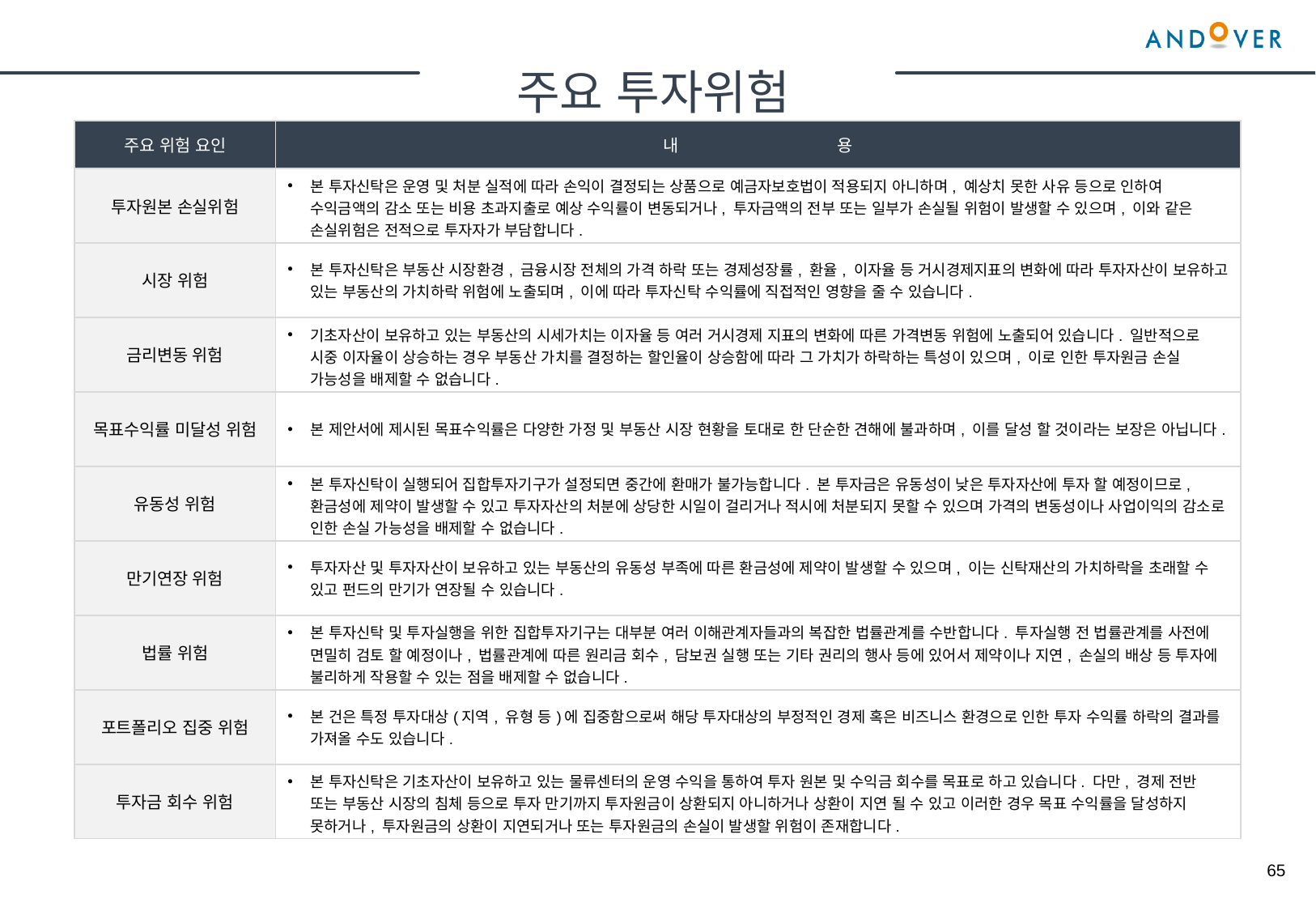

주요 투자위험
| 주요 위험 요인 | 내 용 |
| --- | --- |
| 투자원본 손실위험 | 본 투자신탁은 운영 및 처분 실적에 따라 손익이 결정되는 상품으로 예금자보호법이 적용되지 아니하며, 예상치 못한 사유 등으로 인하여 수익금액의 감소 또는 비용 초과지출로 예상 수익률이 변동되거나, 투자금액의 전부 또는 일부가 손실될 위험이 발생할 수 있으며, 이와 같은 손실위험은 전적으로 투자자가 부담합니다. |
| 시장 위험 | 본 투자신탁은 부동산 시장환경, 금융시장 전체의 가격 하락 또는 경제성장률, 환율, 이자율 등 거시경제지표의 변화에 따라 투자자산이 보유하고 있는 부동산의 가치하락 위험에 노출되며, 이에 따라 투자신탁 수익률에 직접적인 영향을 줄 수 있습니다. |
| 금리변동 위험 | 기초자산이 보유하고 있는 부동산의 시세가치는 이자율 등 여러 거시경제 지표의 변화에 따른 가격변동 위험에 노출되어 있습니다. 일반적으로 시중 이자율이 상승하는 경우 부동산 가치를 결정하는 할인율이 상승함에 따라 그 가치가 하락하는 특성이 있으며, 이로 인한 투자원금 손실 가능성을 배제할 수 없습니다. |
| 목표수익률 미달성 위험 | 본 제안서에 제시된 목표수익률은 다양한 가정 및 부동산 시장 현황을 토대로 한 단순한 견해에 불과하며, 이를 달성 할 것이라는 보장은 아닙니다. |
| 유동성 위험 | 본 투자신탁이 실행되어 집합투자기구가 설정되면 중간에 환매가 불가능합니다. 본 투자금은 유동성이 낮은 투자자산에 투자 할 예정이므로, 환금성에 제약이 발생할 수 있고 투자자산의 처분에 상당한 시일이 걸리거나 적시에 처분되지 못할 수 있으며 가격의 변동성이나 사업이익의 감소로 인한 손실 가능성을 배제할 수 없습니다. |
| 만기연장 위험 | 투자자산 및 투자자산이 보유하고 있는 부동산의 유동성 부족에 따른 환금성에 제약이 발생할 수 있으며, 이는 신탁재산의 가치하락을 초래할 수 있고 펀드의 만기가 연장될 수 있습니다. |
| 법률 위험 | 본 투자신탁 및 투자실행을 위한 집합투자기구는 대부분 여러 이해관계자들과의 복잡한 법률관계를 수반합니다. 투자실행 전 법률관계를 사전에 면밀히 검토 할 예정이나, 법률관계에 따른 원리금 회수, 담보권 실행 또는 기타 권리의 행사 등에 있어서 제약이나 지연, 손실의 배상 등 투자에 불리하게 작용할 수 있는 점을 배제할 수 없습니다. |
| 포트폴리오 집중 위험 | 본 건은 특정 투자대상(지역, 유형 등)에 집중함으로써 해당 투자대상의 부정적인 경제 혹은 비즈니스 환경으로 인한 투자 수익률 하락의 결과를 가져올 수도 있습니다. |
| 투자금 회수 위험 | 본 투자신탁은 기초자산이 보유하고 있는 물류센터의 운영 수익을 통하여 투자 원본 및 수익금 회수를 목표로 하고 있습니다. 다만, 경제 전반 또는 부동산 시장의 침체 등으로 투자 만기까지 투자원금이 상환되지 아니하거나 상환이 지연 될 수 있고 이러한 경우 목표 수익률을 달성하지 못하거나, 투자원금의 상환이 지연되거나 또는 투자원금의 손실이 발생할 위험이 존재합니다. |
65